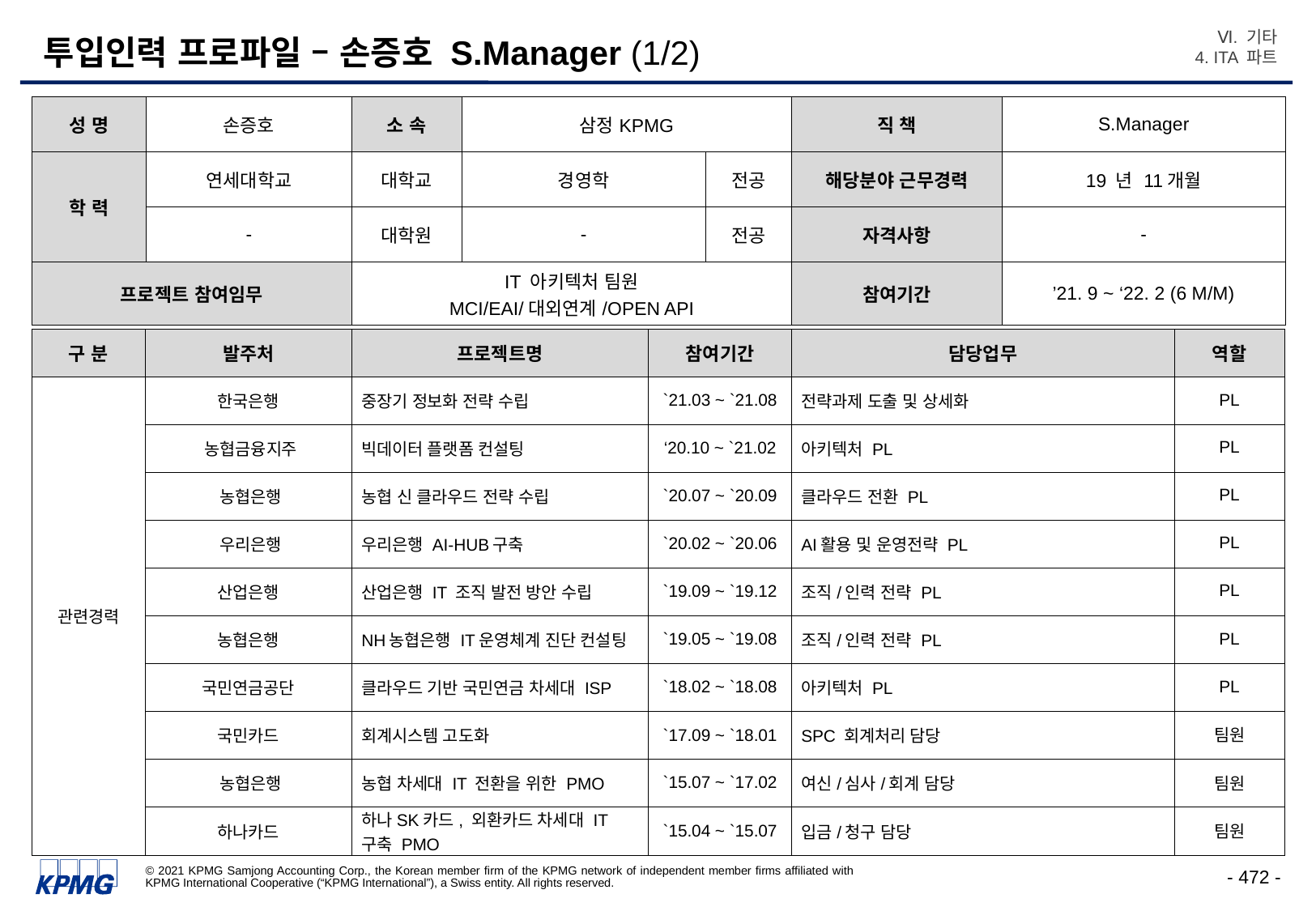

Ⅵ. 기타
4. ITA 파트
# 투입인력 프로파일 – 손증호 S.Manager (1/2)
| 성 명 | 손증호 | 소 속 | 삼정KPMG |  | 직 책 | S.Manager |
| --- | --- | --- | --- | --- | --- | --- |
| 학 력 | 연세대학교 | 대학교 | 경영학 | 전공 | 해당분야 근무경력 | 19 년 11개월 |
|  | - | 대학원 | - | 전공 | 자격사항 | - |
| 프로젝트 참여임무 |  | IT 아키텍처 팀원 MCI/EAI/대외연계/OPEN API |  |  | 참여기간 | ’21. 9 ~ ‘22. 2 (6 M/M) |
| 구 분 | 발주처 | 프로젝트명 | 참여기간 | 담당업무 | 역할 |
| --- | --- | --- | --- | --- | --- |
| 관련경력 | 한국은행 | 중장기 정보화 전략 수립 | `21.03 ~ `21.08 | 전략과제 도출 및 상세화 | PL |
|  | 농협금융지주 | 빅데이터 플랫폼 컨설팅 | ‘20.10 ~ `21.02 | 아키텍처 PL | PL |
|  | 농협은행 | 농협 신 클라우드 전략 수립 | `20.07 ~ `20.09 | 클라우드 전환 PL | PL |
|  | 우리은행 | 우리은행 AI-HUB구축 | `20.02 ~ `20.06 | AI활용 및 운영전략 PL | PL |
|  | 산업은행 | 산업은행 IT 조직 발전 방안 수립 | `19.09 ~ `19.12 | 조직/인력 전략 PL | PL |
|  | 농협은행 | NH농협은행 IT운영체계 진단 컨설팅 | `19.05 ~ `19.08 | 조직/인력 전략 PL | PL |
|  | 국민연금공단 | 클라우드 기반 국민연금 차세대 ISP | `18.02 ~ `18.08 | 아키텍처 PL | PL |
|  | 국민카드 | 회계시스템 고도화 | `17.09 ~ `18.01 | SPC 회계처리 담당 | 팀원 |
|  | 농협은행 | 농협 차세대 IT 전환을 위한 PMO | `15.07 ~ `17.02 | 여신/심사/회계 담당 | 팀원 |
|  | 하나카드 | 하나SK카드, 외환카드 차세대 IT 구축 PMO | `15.04 ~ `15.07 | 입금/청구 담당 | 팀원 |